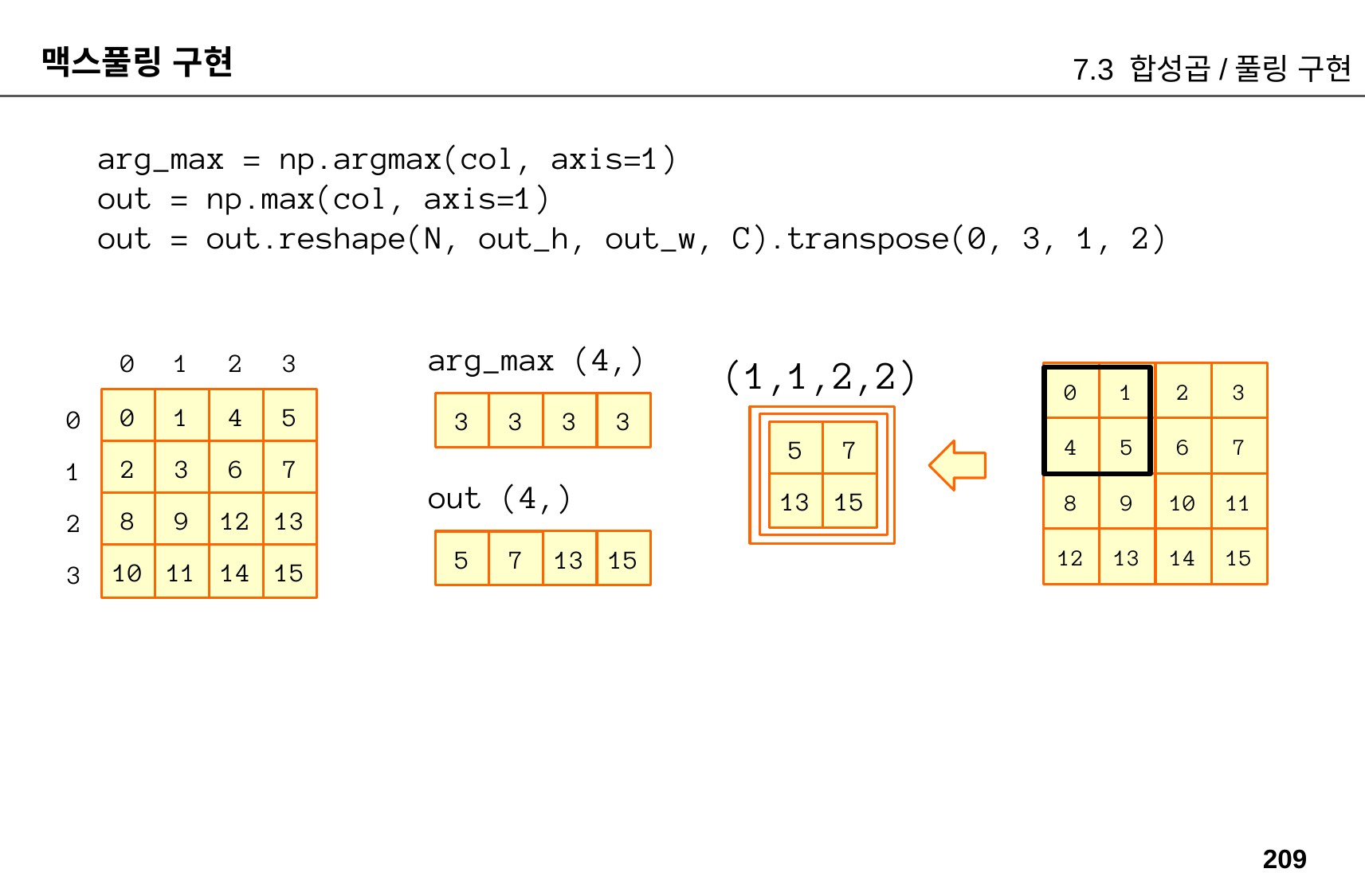

맥스풀링 구현
7.3 합성곱/풀링 구현
arg_max = np.argmax(col, axis=1)
out = np.max(col, axis=1)
out = out.reshape(N, out_h, out_w, C).transpose(0, 3, 1, 2)
arg_max (4,)
0
1
2
3
(1,1,2,2)
0
1
2
3

0
1
4
5
0
3
3
3
3

4
5
6
7
5
7
2
3
6
7

1
out (4,)
8
9
10
11
13
15
8
9
12
13
2
12
13
14
15
13
15
5
7
10
11
14
15
3